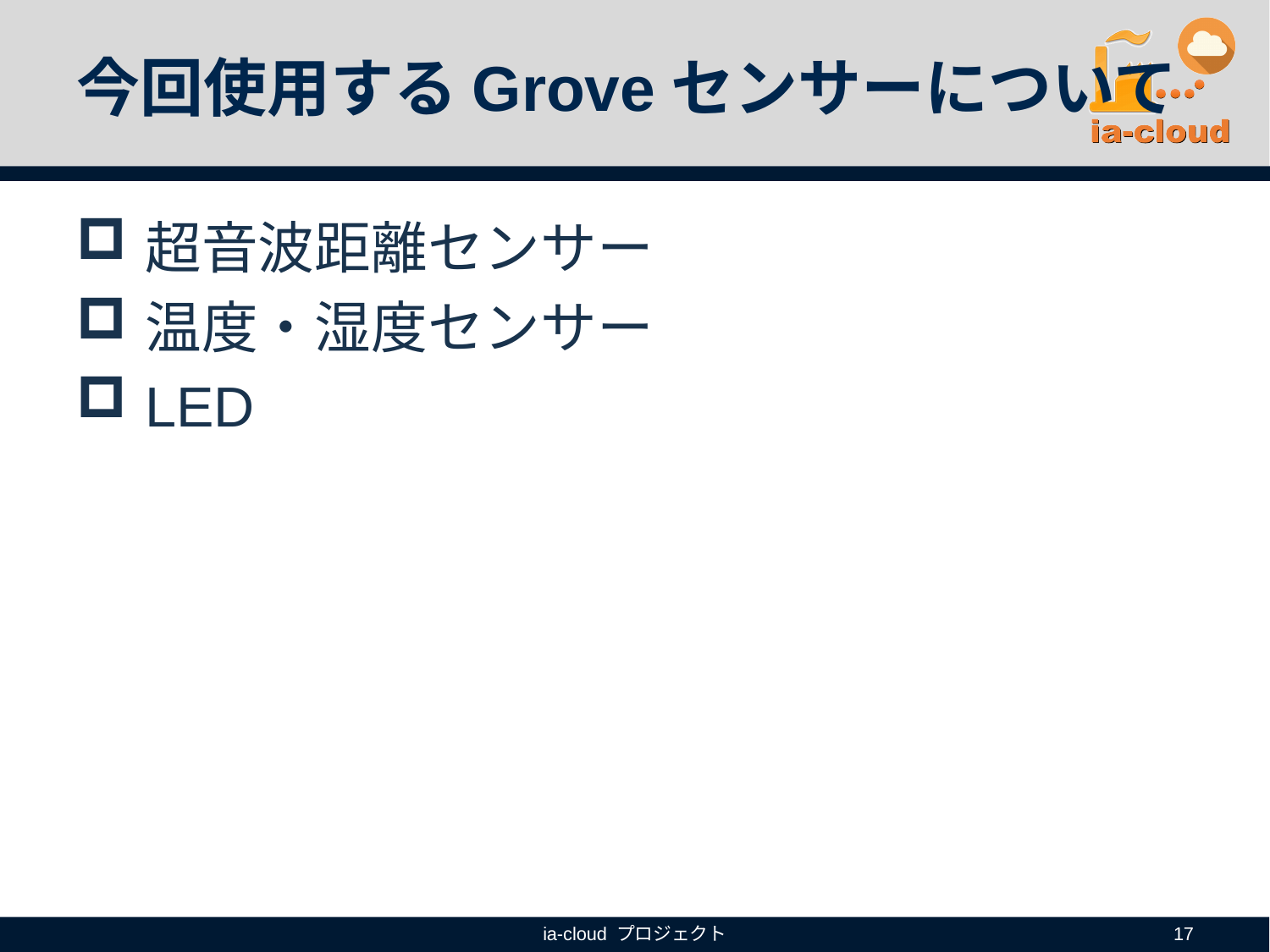

# 今回使用するGroveセンサーについて
超音波距離センサー
温度・湿度センサー
LED

ia-cloud プロジェクト
17